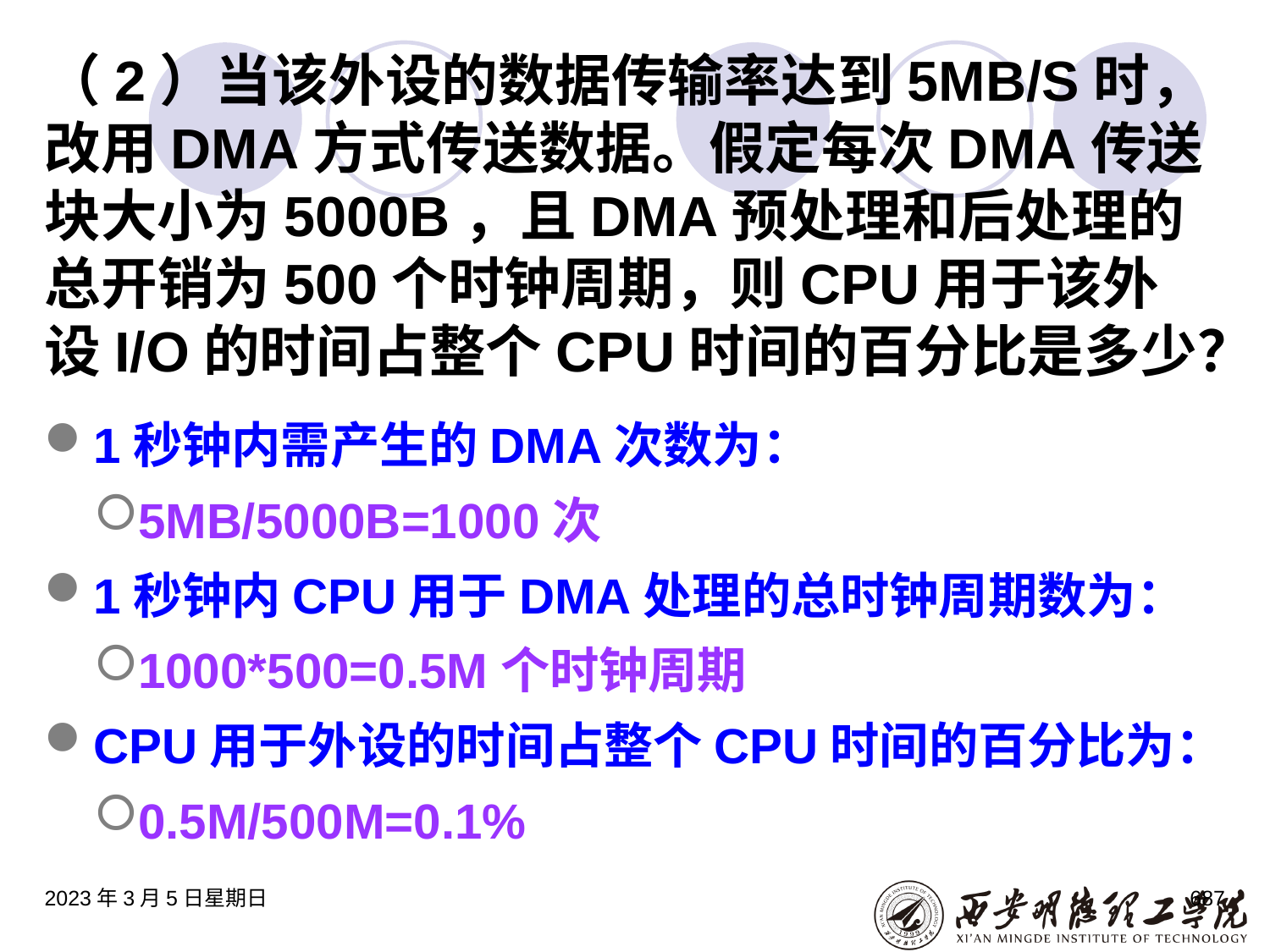

# （2）当该外设的数据传输率达到5MB/S时，改用DMA方式传送数据。假定每次DMA传送块大小为5000B，且DMA预处理和后处理的总开销为500个时钟周期，则CPU用于该外设I/O的时间占整个CPU时间的百分比是多少？
1秒钟内需产生的DMA次数为：
5MB/5000B=1000次
1秒钟内CPU用于DMA处理的总时钟周期数为：
1000*500=0.5M个时钟周期
CPU用于外设的时间占整个CPU时间的百分比为：
0.5M/500M=0.1%
2023年3月5日星期日
687